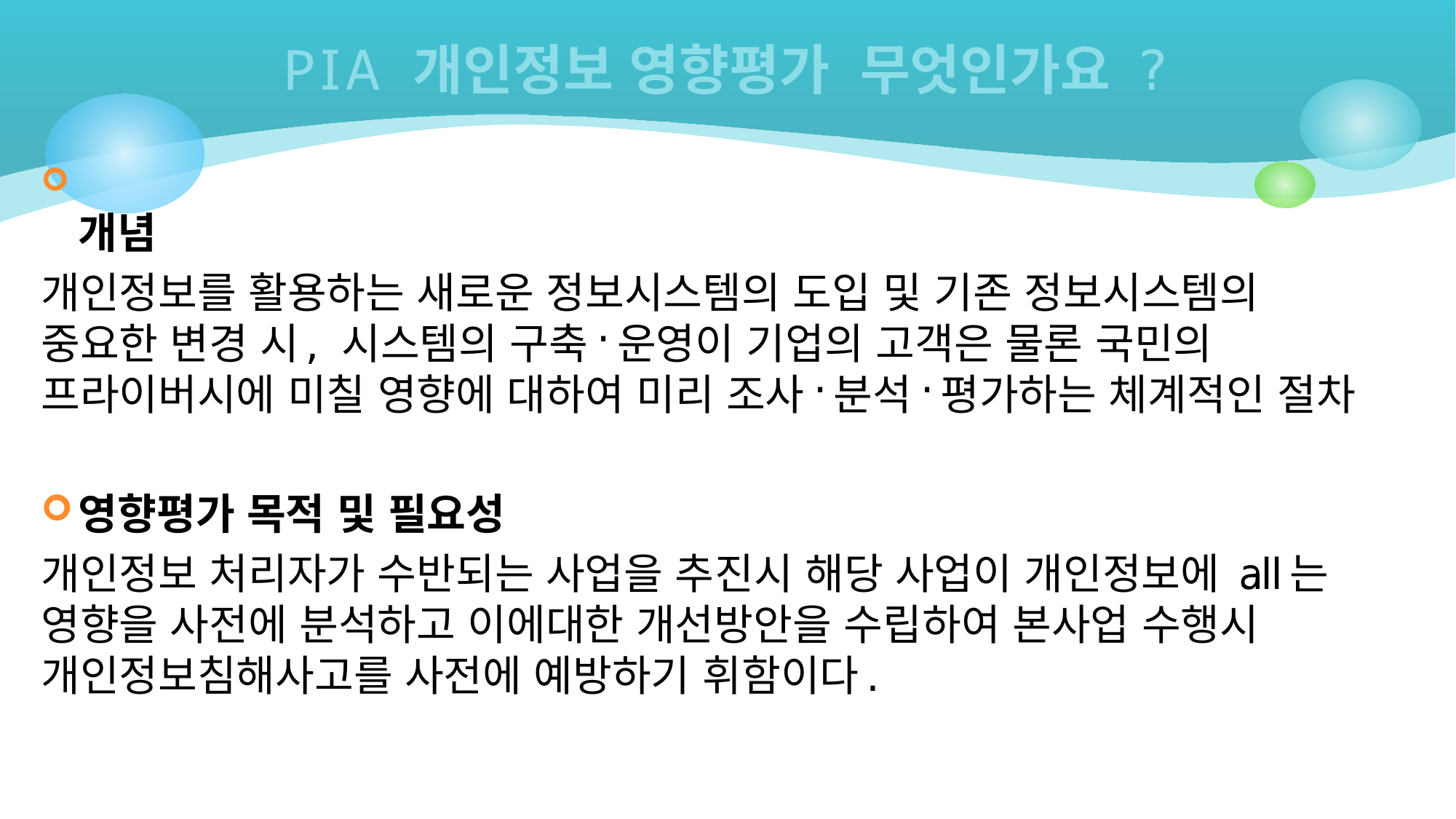

# PIA 개인정보 영향평가  무엇인가요 ?
개념
개인정보를 활용하는 새로운 정보시스템의 도입 및 기존 정보시스템의 중요한 변경 시, 시스템의 구축·운영이 기업의 고객은 물론 국민의 프라이버시에 미칠 영향에 대하여 미리 조사·분석·평가하는 체계적인 절차

영향평가 목적 및 필요성
개인정보 처리자가 수반되는 사업을 추진시 해당 사업이 개인정보에 all는 영향을 사전에 분석하고 이에대한 개선방안을 수립하여 본사업 수행시 개인정보침해사고를 사전에 예방하기 휘함이다.